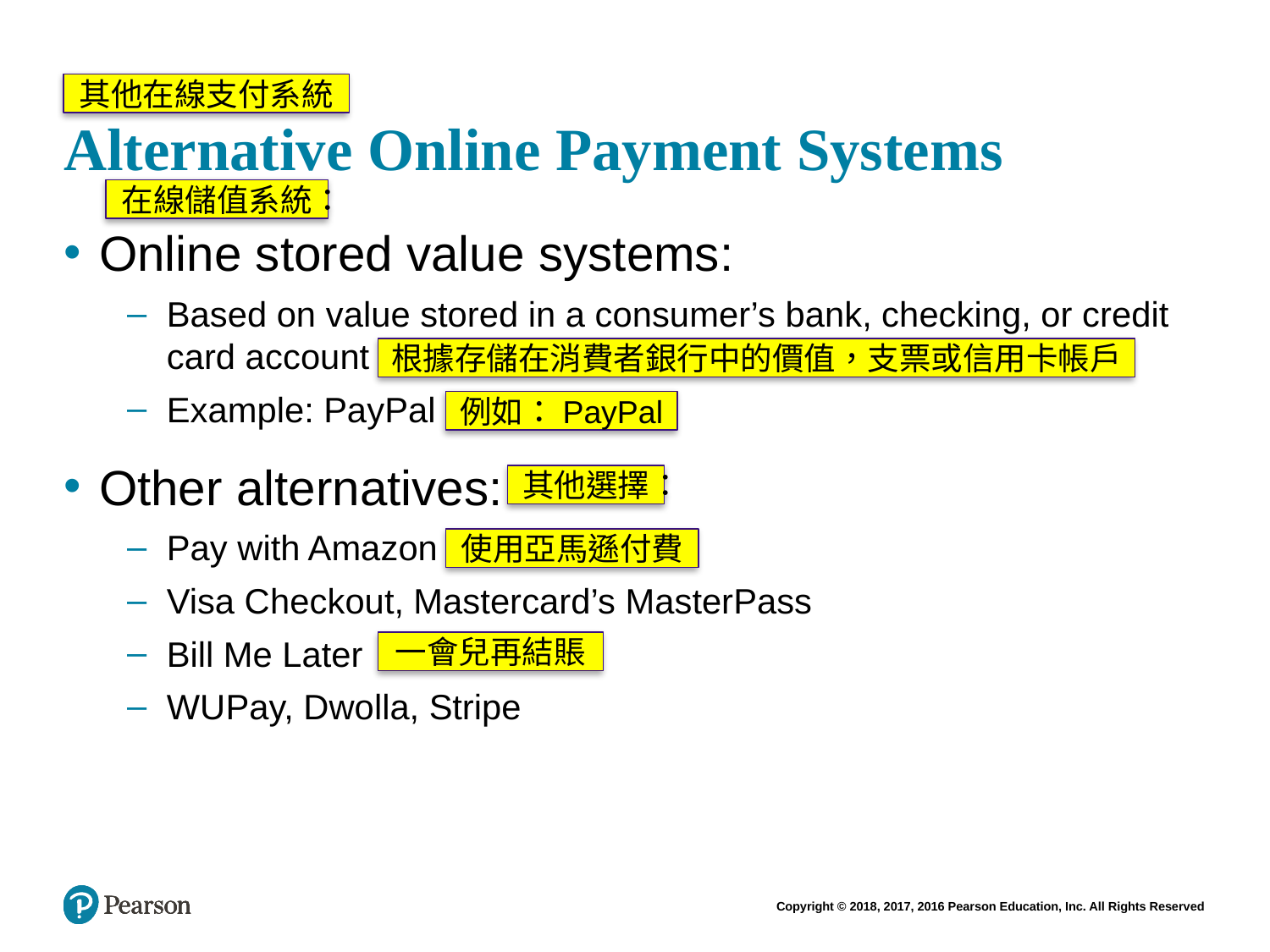

# Alternative Online Payment Systems
其他在線支付系統
在線儲值系統：
Online stored value systems:
Based on value stored in a consumer’s bank, checking, or credit card account
Example: PayPal
Other alternatives:
Pay with Amazon
Visa Checkout, Mastercard’s MasterPass
Bill Me Later
WUPay, Dwolla, Stripe
根據存儲在消費者銀行中的價值，支票或信用卡帳戶
例如：PayPal
其他選擇：
使用亞馬遜付費
一會兒再結賬